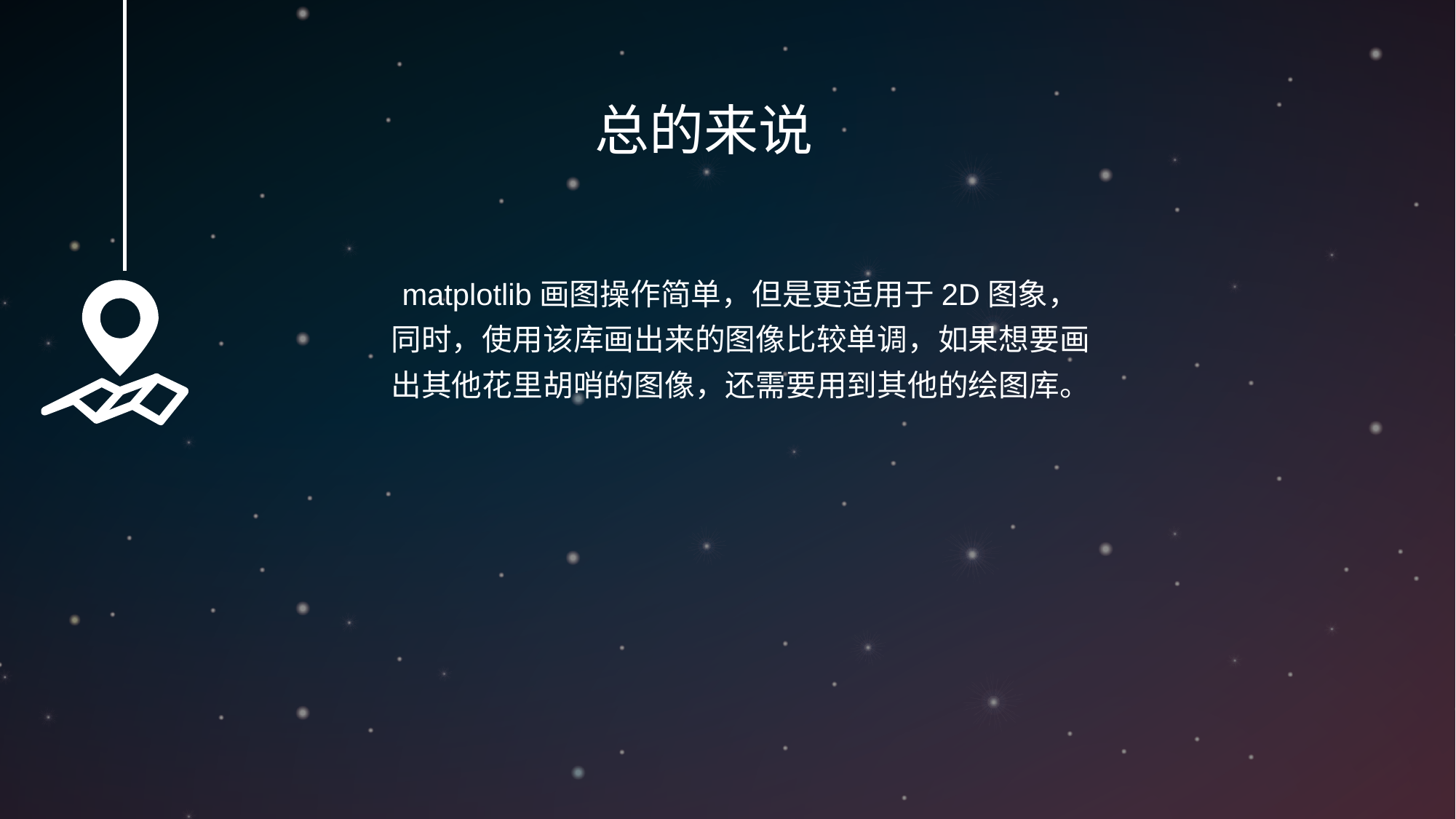

总的来说
matplotlib画图操作简单，但是更适用于2D图象，同时，使用该库画出来的图像比较单调，如果想要画出其他花里胡哨的图像，还需要用到其他的绘图库。